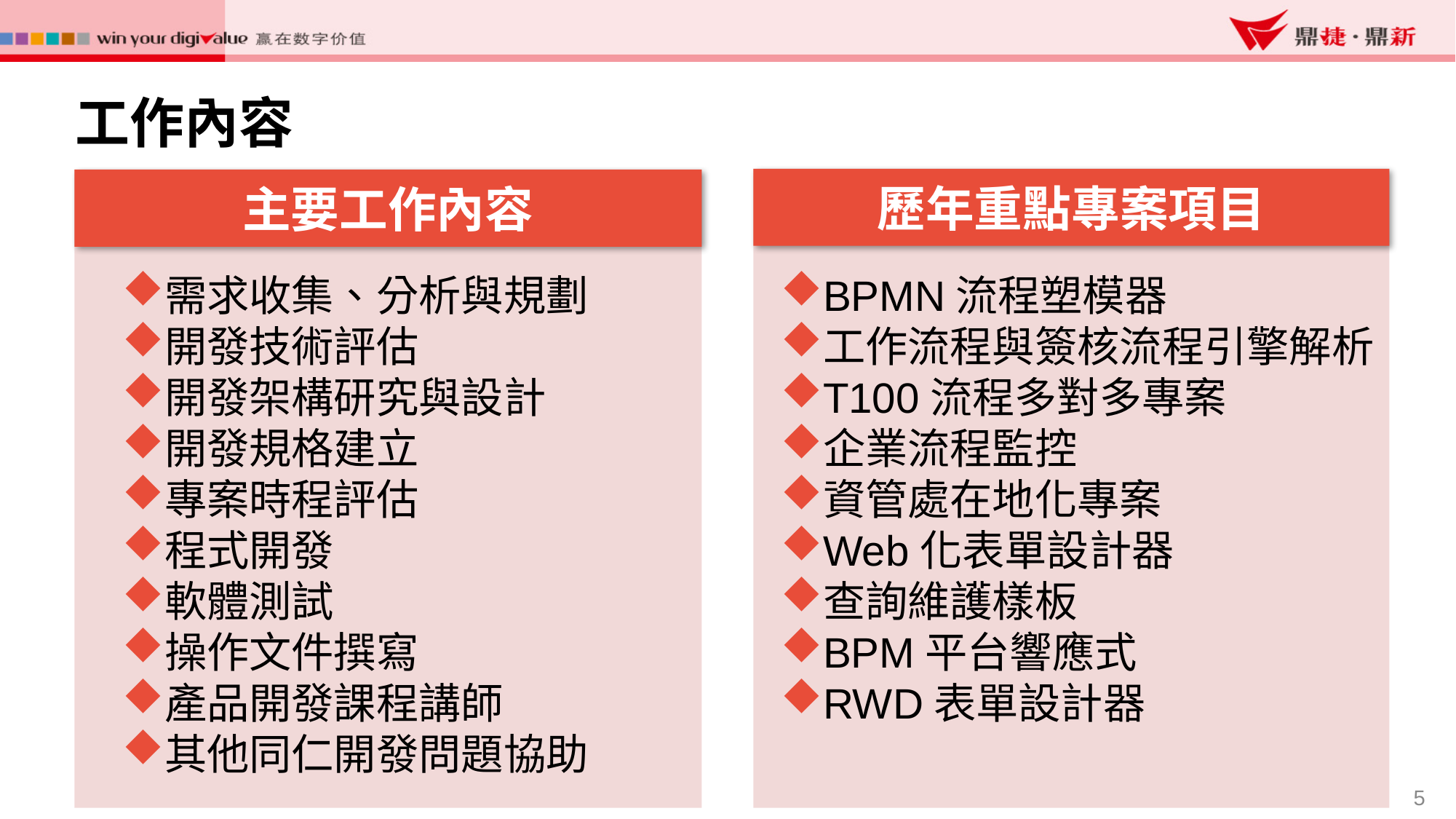

工作內容

歷年重點專案項目

主要工作內容
需求收集、分析與規劃
開發技術評估
開發架構研究與設計
開發規格建立
專案時程評估
程式開發
軟體測試
操作文件撰寫
產品開發課程講師
其他同仁開發問題協助
BPMN流程塑模器
工作流程與簽核流程引擎解析
T100流程多對多專案
企業流程監控
資管處在地化專案
Web化表單設計器
查詢維護樣板
BPM平台響應式
RWD表單設計器
5